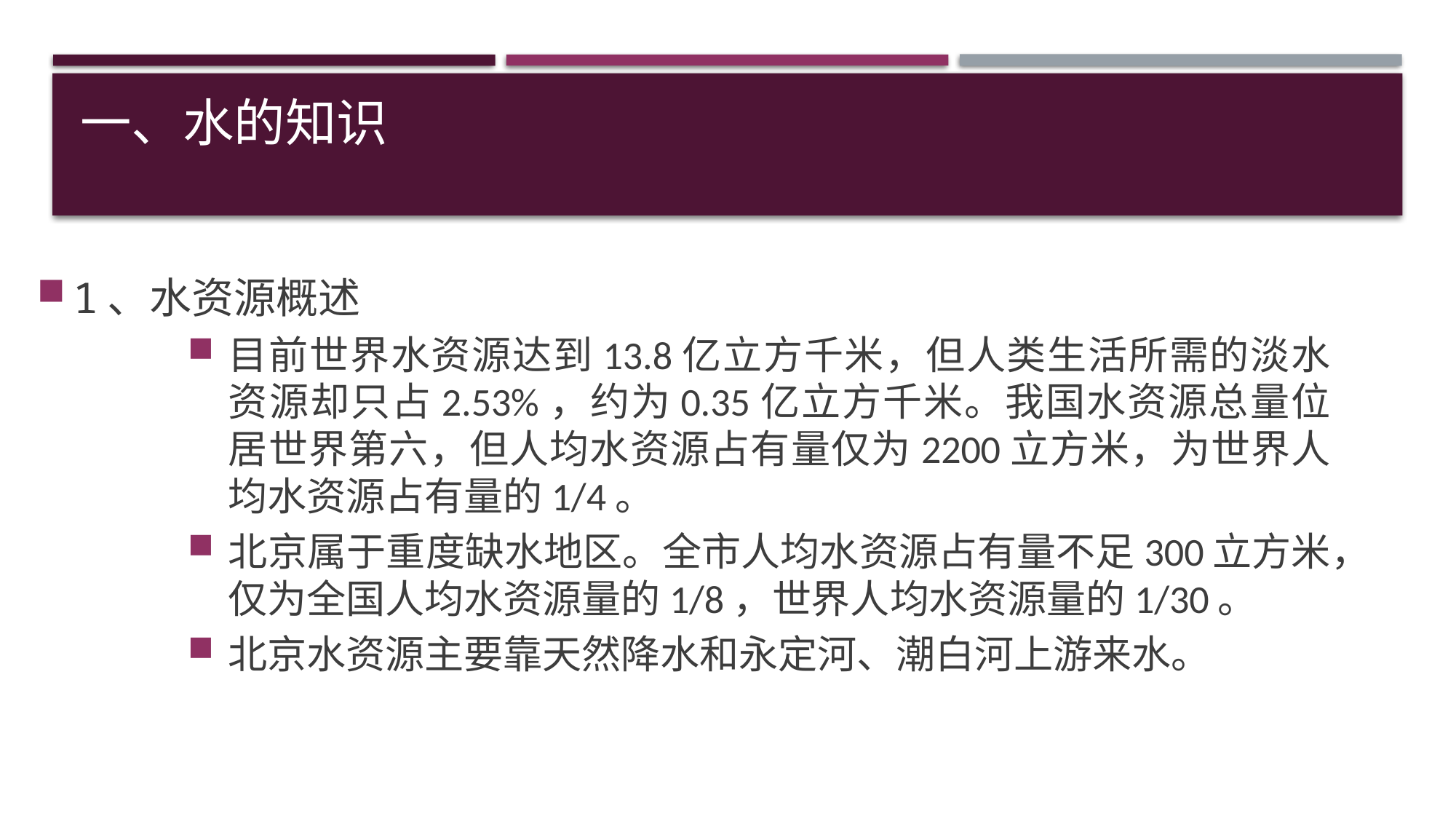

# 一、水的知识
1、水资源概述
目前世界水资源达到13.8亿立方千米，但人类生活所需的淡水资源却只占2.53%，约为0.35亿立方千米。我国水资源总量位居世界第六，但人均水资源占有量仅为2200立方米，为世界人均水资源占有量的1/4。
北京属于重度缺水地区。全市人均水资源占有量不足300立方米，仅为全国人均水资源量的1/8，世界人均水资源量的1/30。
北京水资源主要靠天然降水和永定河、潮白河上游来水。